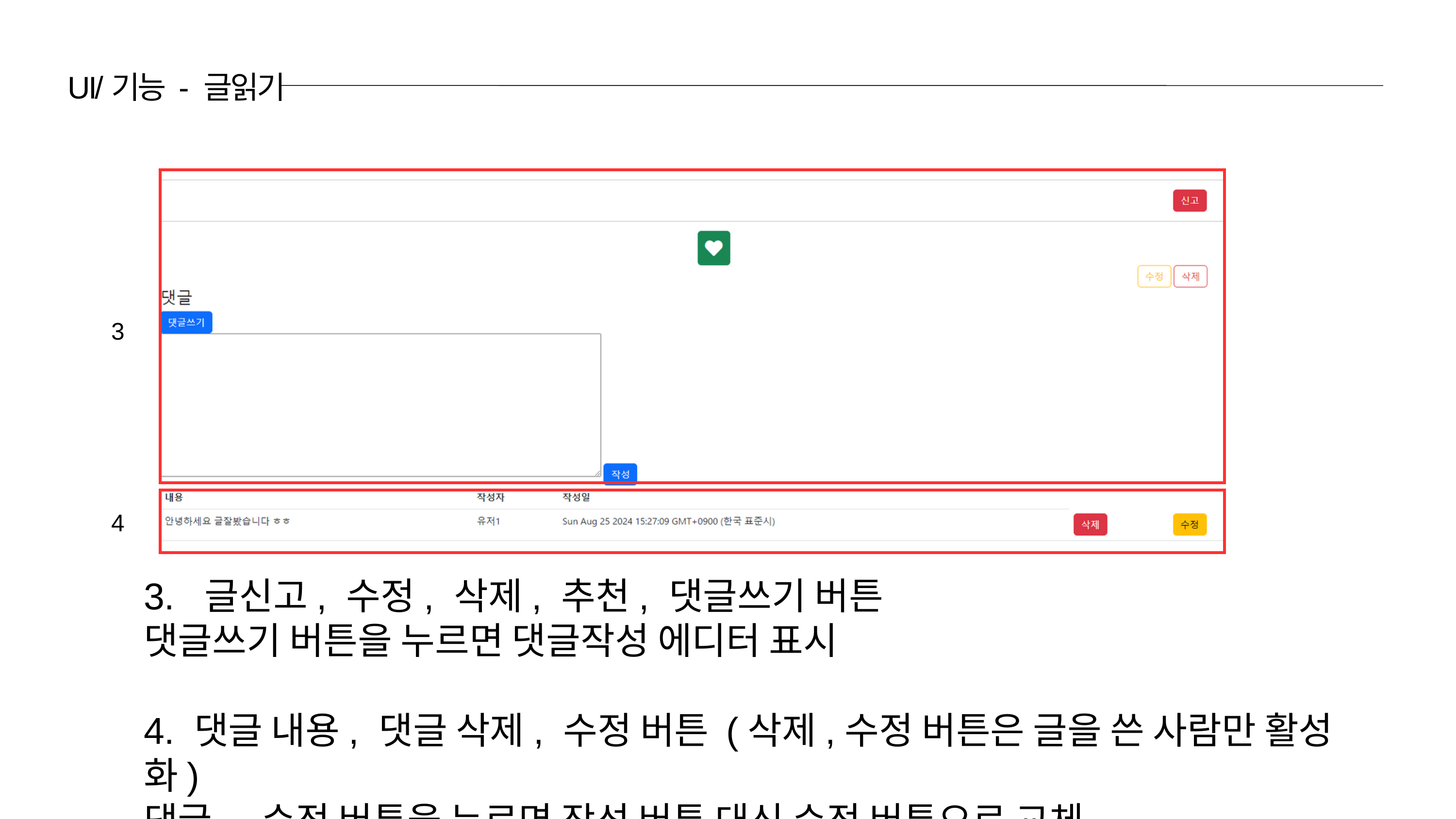

UI/기능 - 글읽기

3

4
3.  글신고, 수정, 삭제, 추천, 댓글쓰기 버튼
댓글쓰기 버튼을 누르면 댓글작성 에디터 표시

4. 댓글 내용, 댓글 삭제, 수정 버튼 (삭제,수정 버튼은 글을 쓴 사람만 활성화)
댓글 - 수정 버튼을 누르면 작성 버튼 대신 수정 버튼으로 교체